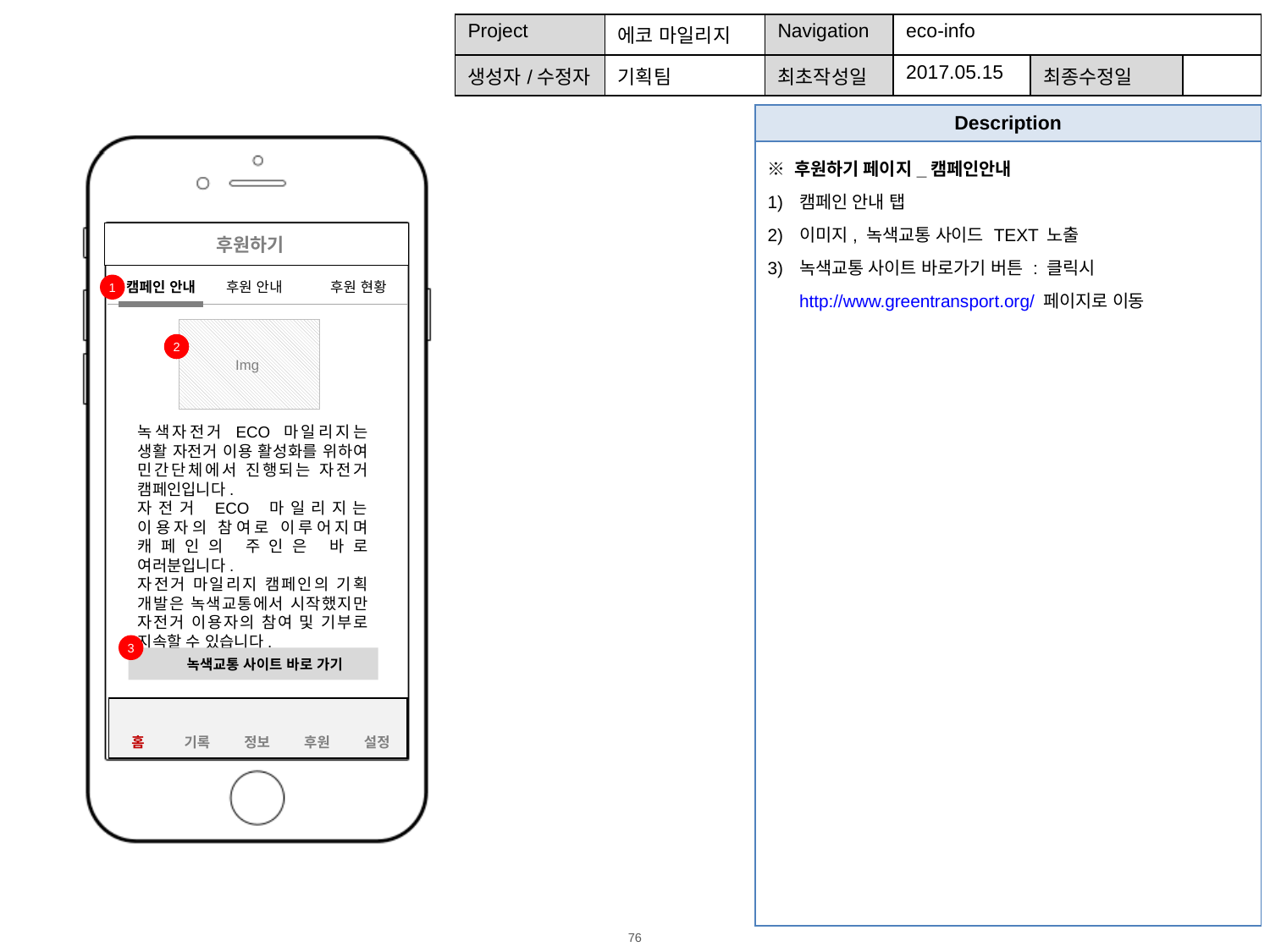

| Project | 에코 마일리지 | Navigation | eco-info |  |  |
| --- | --- | --- | --- | --- | --- |
| 생성자/수정자 | 기획팀 | 최초작성일 | 2017.05.15 | 최종수정일 |  |
| Description |
| --- |
| ※ 후원하기 페이지\_캠페인안내 캠페인 안내 탭 이미지, 녹색교통 사이드 TEXT 노출 녹색교통 사이트 바로가기 버튼 : 클릭시 http://www.greentransport.org/ 페이지로 이동 |
                   후원하기
캠페인 안내
후원 안내
후원 현황
1
Img
2
녹색자전거 ECO 마일리지는 생활 자전거 이용 활성화를 위하여 민간단체에서 진행되는 자전거 캠페인입니다.
자전거 ECO 마일리지는 이용자의 참여로 이루어지며 캐페인의 주인은 바로 여러분입니다.
자전거 마일리지 캠페인의 기획 개발은 녹색교통에서 시작했지만 자전거 이용자의 참여 및 기부로 지속할 수 있습니다.
3
     녹색교통 사이트 바로 가기
| 홈 | 기록 | 정보 | 후원 | 설정 |
| --- | --- | --- | --- | --- |